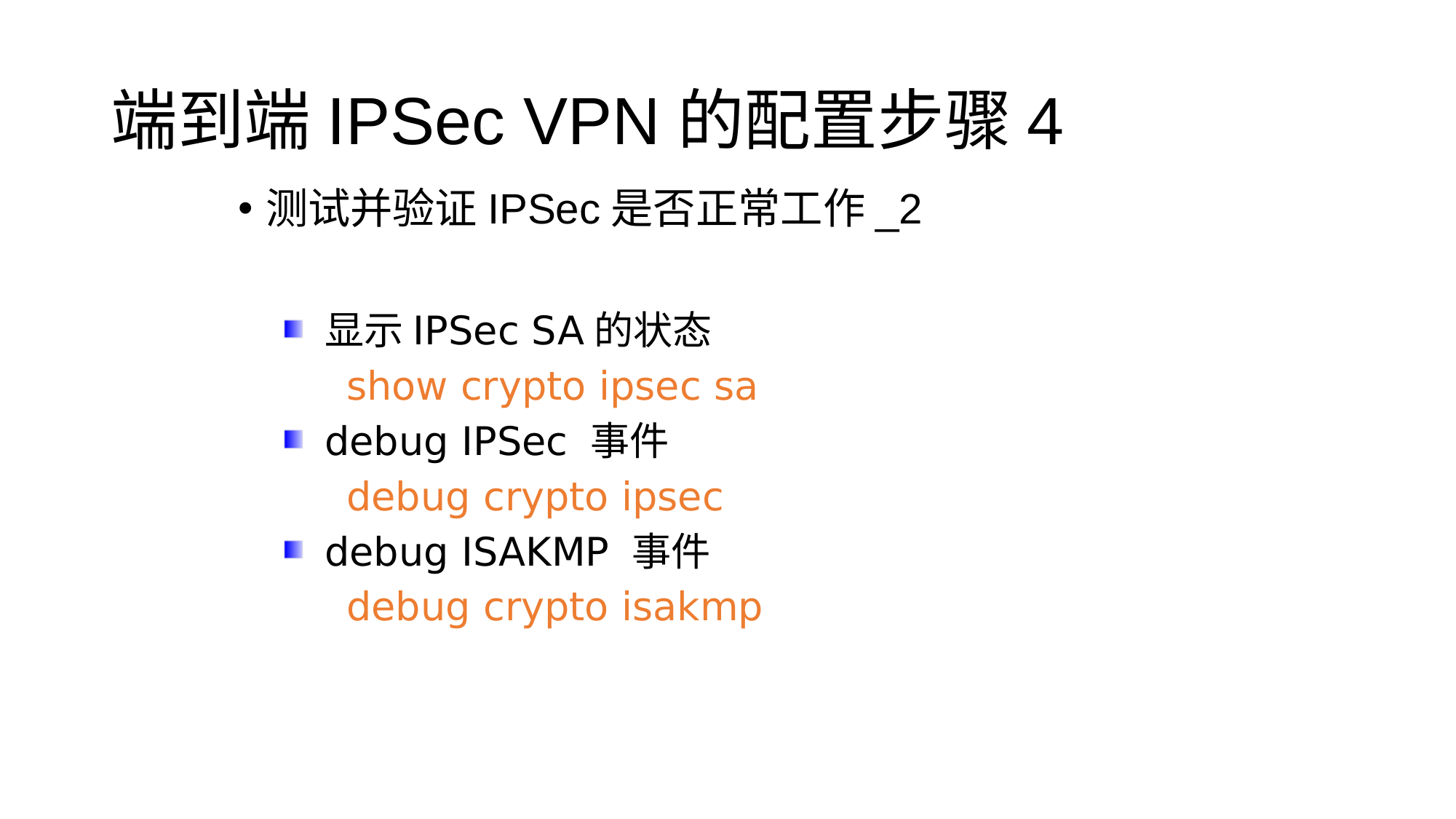

# 端到端IPSec VPN的配置步骤4
测试并验证IPSec是否正常工作_2
显示IPSec SA的状态
     show crypto ipsec sa
debug IPSec 事件
     debug crypto ipsec
debug ISAKMP 事件
     debug crypto isakmp